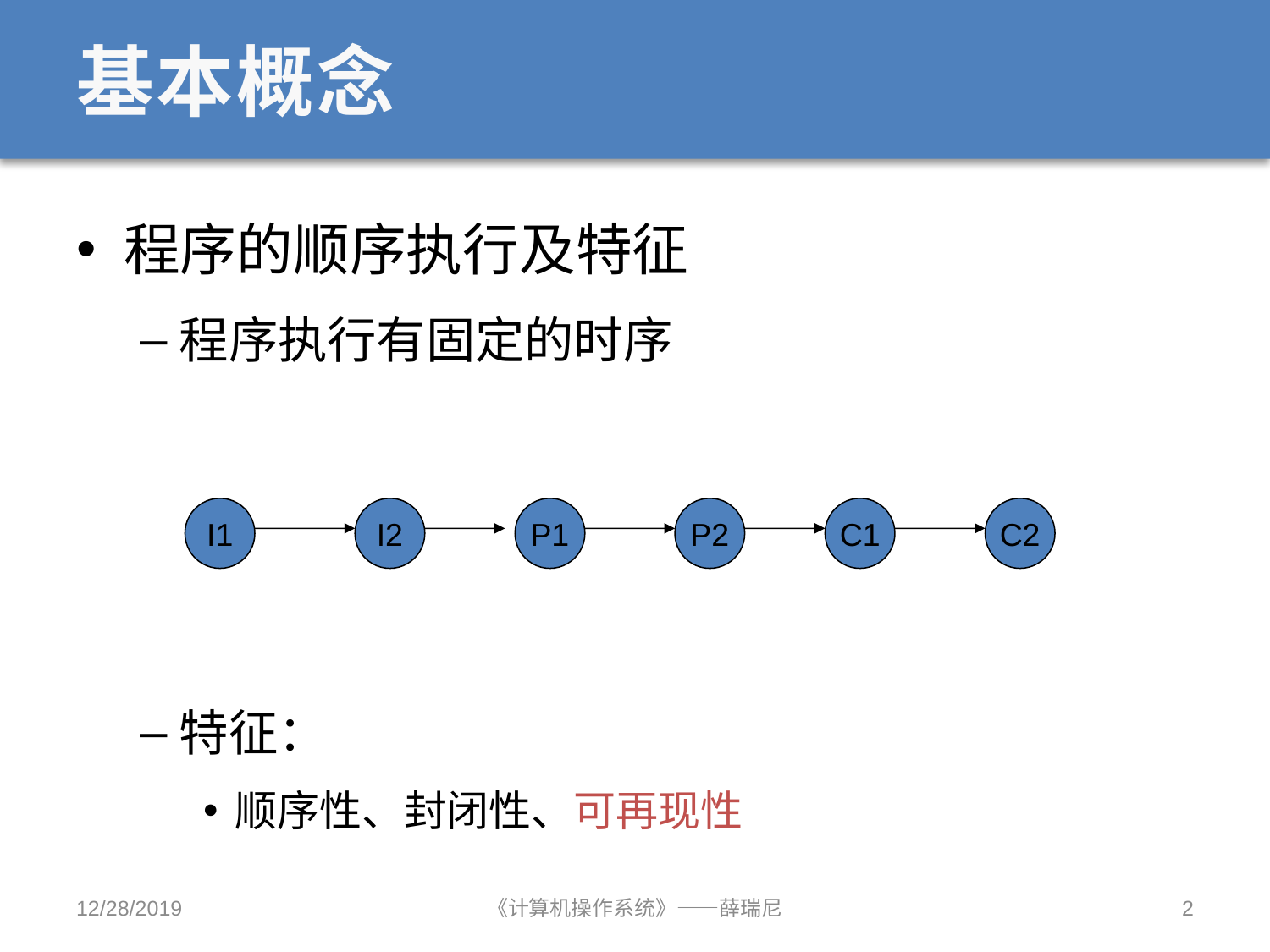

# 基本概念
程序的顺序执行及特征
程序执行有固定的时序

特征：
顺序性、封闭性、可再现性
I1
I2
P1
P2
C1
C2

12/28/2019
《计算机操作系统》——薛瑞尼
2